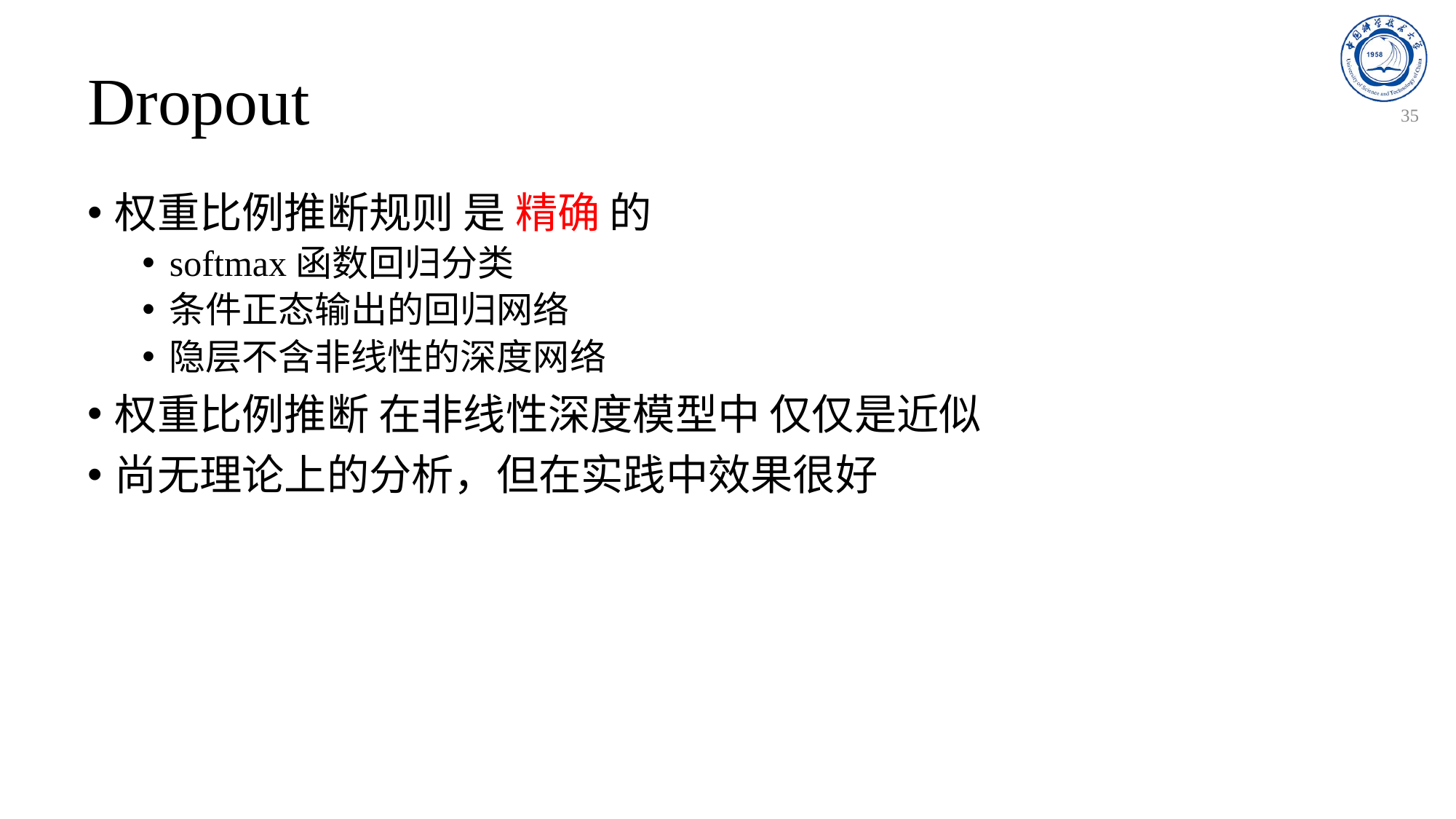

# Dropout
35
权重比例推断规则 是 精确 的
softmax函数回归分类
条件正态输出的回归网络
隐层不含非线性的深度网络
权重比例推断 在非线性深度模型中 仅仅是近似
尚无理论上的分析，但在实践中效果很好